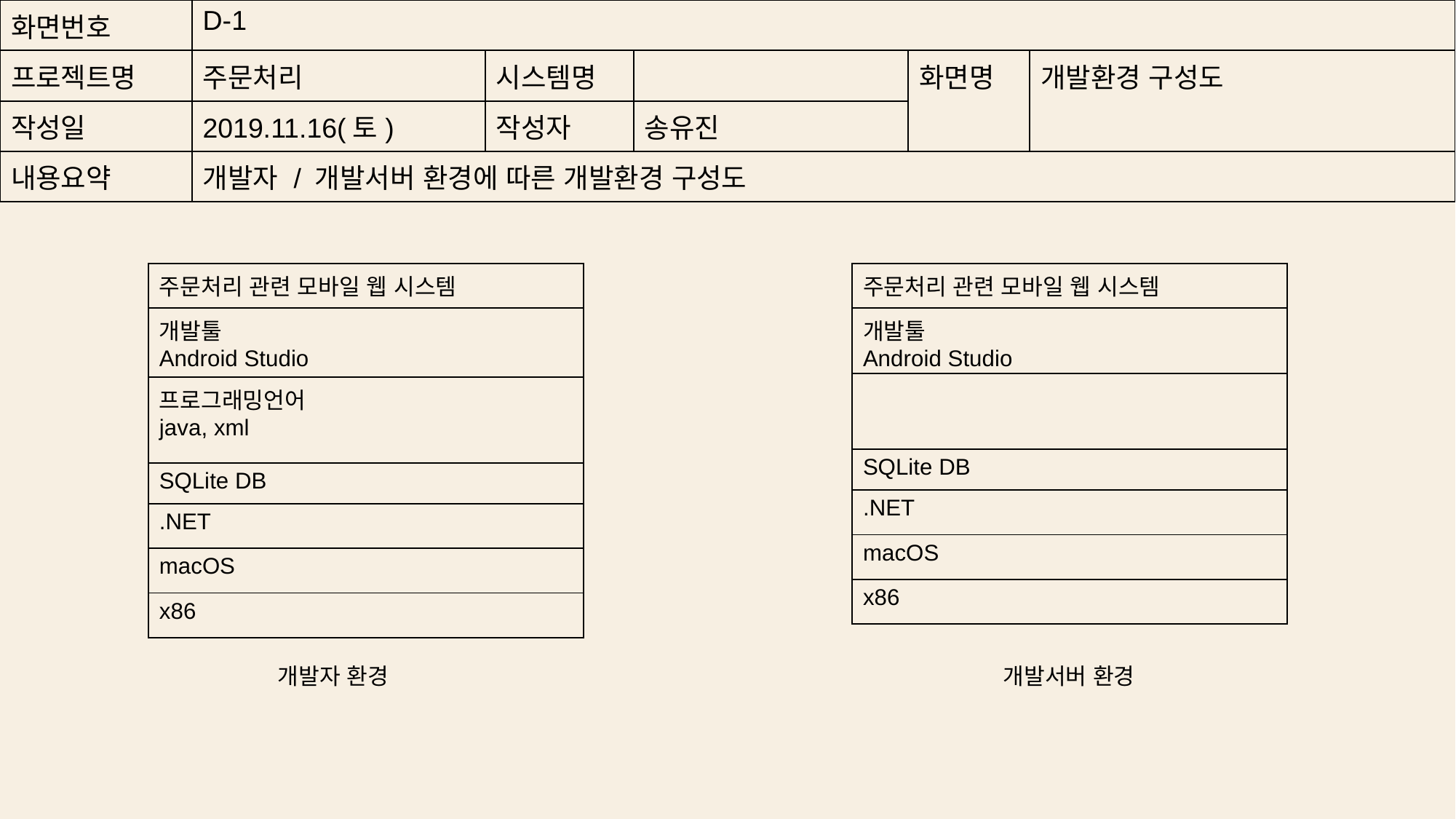

| 화면번호 | D-1 |  |  |  |  |
| --- | --- | --- | --- | --- | --- |
| 프로젝트명 | 주문처리 | 시스템명 |  | 화면명 | 개발환경 구성도 |
| 작성일 | 2019.11.16(토) | 작성자 | 송유진 |  |  |
| 내용요약 | 개발자 / 개발서버 환경에 따른 개발환경 구성도 |  |  |  |  |
| 주문처리 관련 모바일 웹 시스템 |
| --- |
| 개발툴 Android Studio |
| 프로그래밍언어 java, xml |
| SQLite DB |
| .NET |
| macOS |
| x86 |
| 주문처리 관련 모바일 웹 시스템 |
| --- |
| 개발툴 Android Studio |
|  |
| SQLite DB |
| .NET |
| macOS |
| x86 |
개발자 환경
개발서버 환경